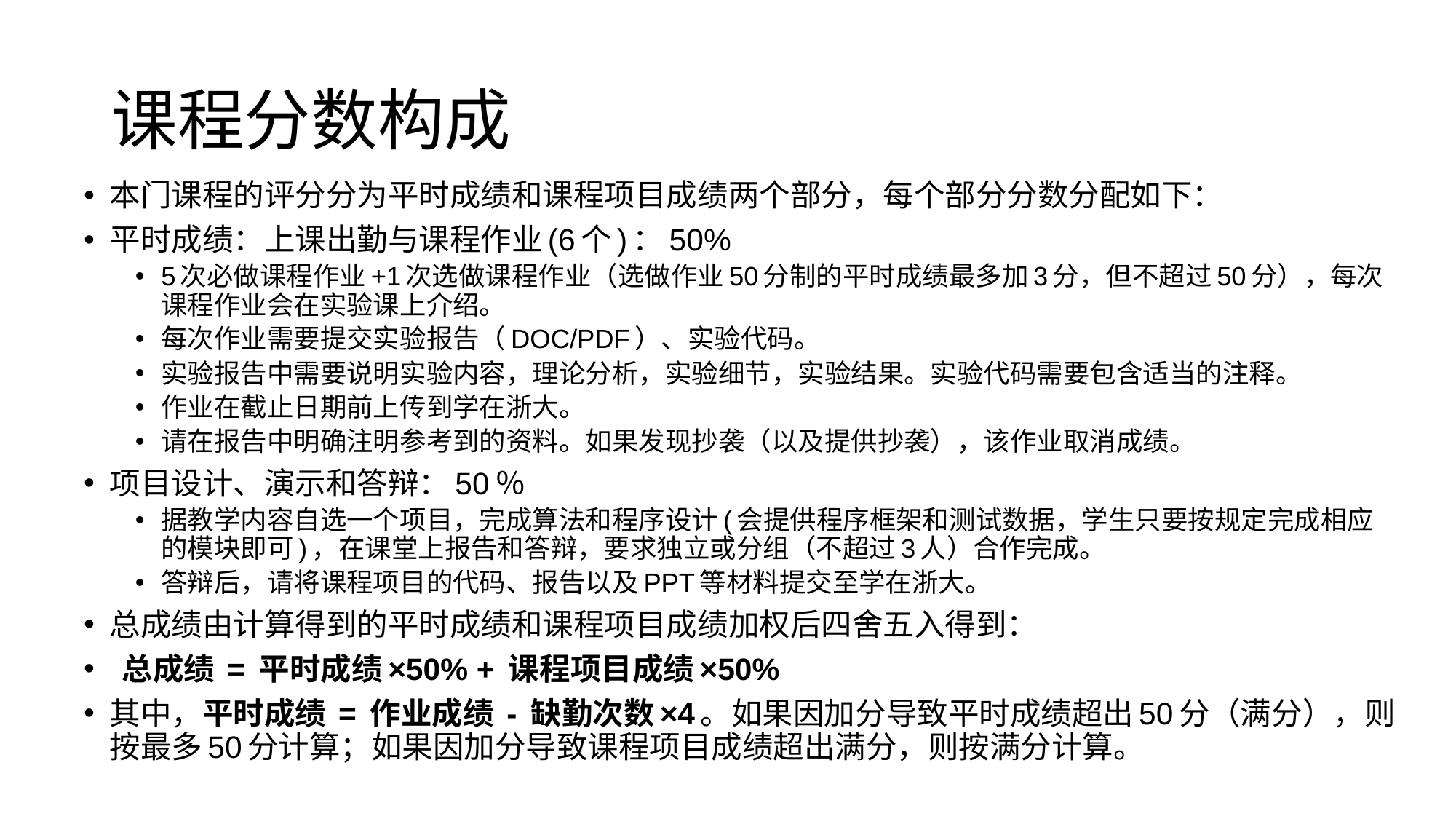

# 课程分数构成
本门课程的评分分为平时成绩和课程项目成绩两个部分，每个部分分数分配如下：
平时成绩：上课出勤与课程作业(6个)：50%
5次必做课程作业+1次选做课程作业（选做作业50分制的平时成绩最多加3分，但不超过50分），每次课程作业会在实验课上介绍。
每次作业需要提交实验报告（DOC/PDF）、实验代码。
实验报告中需要说明实验内容，理论分析，实验细节，实验结果。实验代码需要包含适当的注释。
作业在截止日期前上传到学在浙大。
请在报告中明确注明参考到的资料。如果发现抄袭（以及提供抄袭），该作业取消成绩。
项目设计、演示和答辩：50％
据教学内容自选一个项目，完成算法和程序设计(会提供程序框架和测试数据，学生只要按规定完成相应的模块即可)，在课堂上报告和答辩，要求独立或分组（不超过3人）合作完成。
答辩后，请将课程项目的代码、报告以及PPT等材料提交至学在浙大。
总成绩由计算得到的平时成绩和课程项目成绩加权后四舍五入得到：
​ 总成绩 = 平时成绩×50% + 课程项目成绩×50%
其中，平时成绩 = 作业成绩 - 缺勤次数×4。如果因加分导致平时成绩超出50分（满分），则按最多50分计算；如果因加分导致课程项目成绩超出满分，则按满分计算。